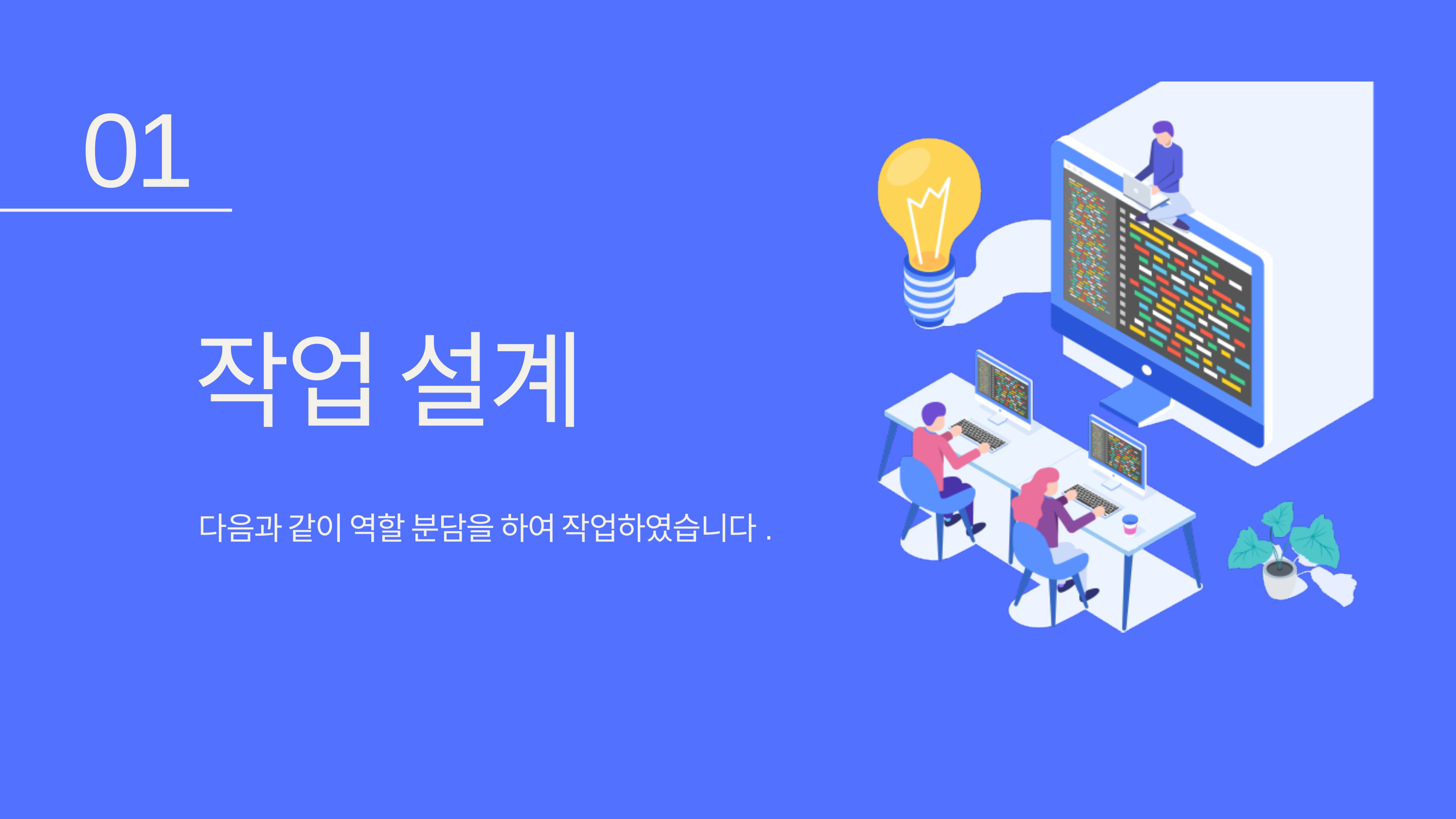

01

작업 설계
다음과 같이 역할 분담을 하여 작업하였습니다.